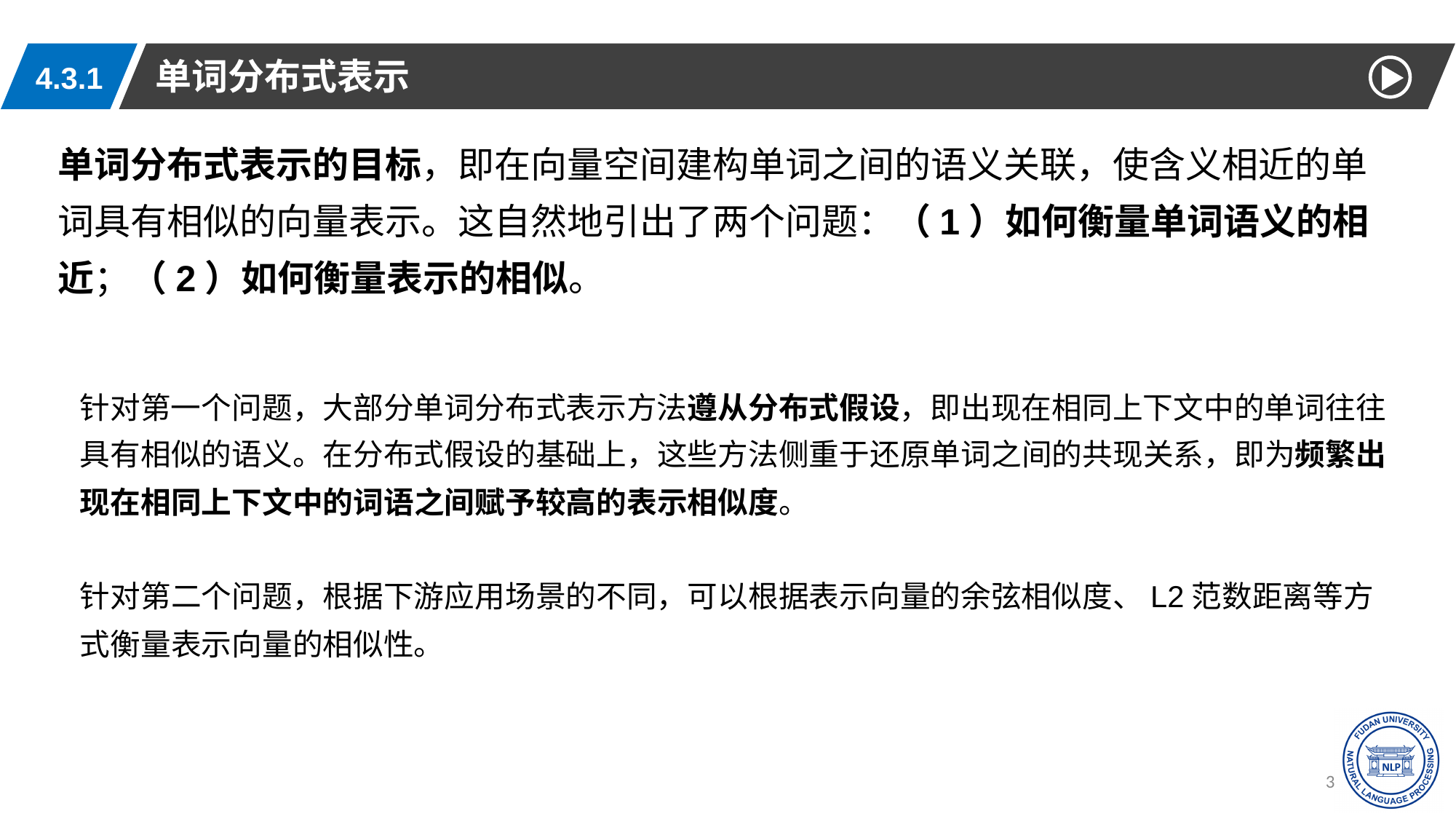

单词分布式表示
4.3.1

单词分布式表示的目标，即在向量空间建构单词之间的语义关联，使含义相近的单词具有相似的向量表示。这自然地引出了两个问题：（1）如何衡量单词语义的相近；（2）如何衡量表示的相似。
针对第一个问题，大部分单词分布式表示方法遵从分布式假设，即出现在相同上下文中的单词往往具有相似的语义。在分布式假设的基础上，这些方法侧重于还原单词之间的共现关系，即为频繁出现在相同上下文中的词语之间赋予较高的表示相似度。

针对第二个问题，根据下游应用场景的不同，可以根据表示向量的余弦相似度、L2范数距离等方式衡量表示向量的相似性。
34